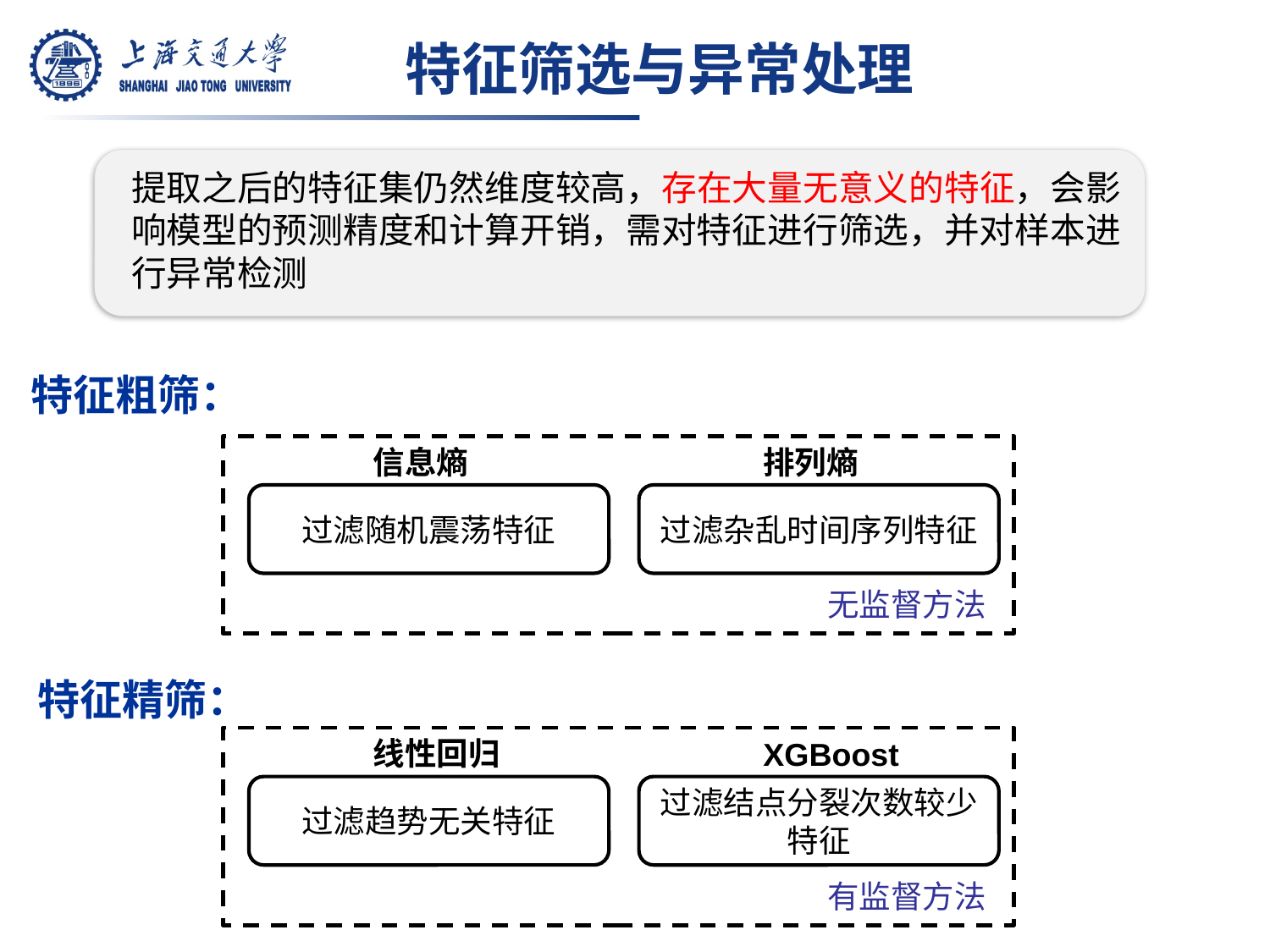

特征筛选与异常处理

提取之后的特征集仍然维度较高，存在大量无意义的特征，会影响模型的预测精度和计算开销，需对特征进行筛选，并对样本进行异常检测
特征粗筛：

信息熵
排列熵
过滤杂乱时间序列特征
过滤随机震荡特征
无监督方法
特征精筛：

线性回归
XGBoost
过滤结点分裂次数较少特征
过滤趋势无关特征

有监督方法